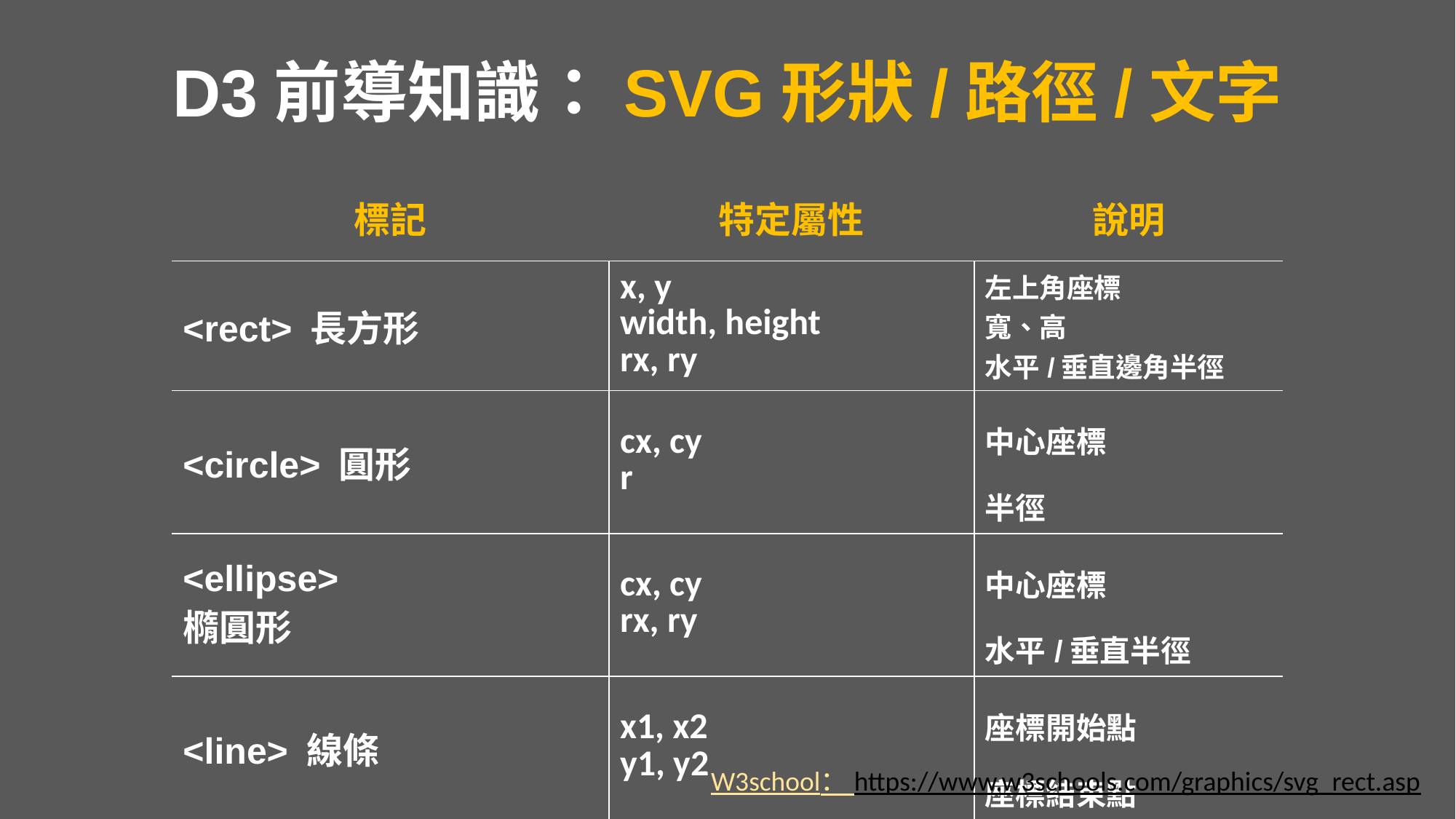

# D3前導知識：SVG形狀/路徑/文字
| 標記 | 特定屬性 | 說明 |
| --- | --- | --- |
| <rect> 長方形 | x, y width, height rx, ry | 左上角座標 寬、高 水平/垂直邊角半徑 |
| <circle> 圓形 | cx, cy r | 中心座標 半徑 |
| <ellipse> 橢圓形 | cx, cy rx, ry | 中心座標 水平/垂直半徑 |
| <line> 線條 | x1, x2 y1, y2 | 座標開始點 座標結束點 |
W3school： https://www.w3schools.com/graphics/svg_rect.asp